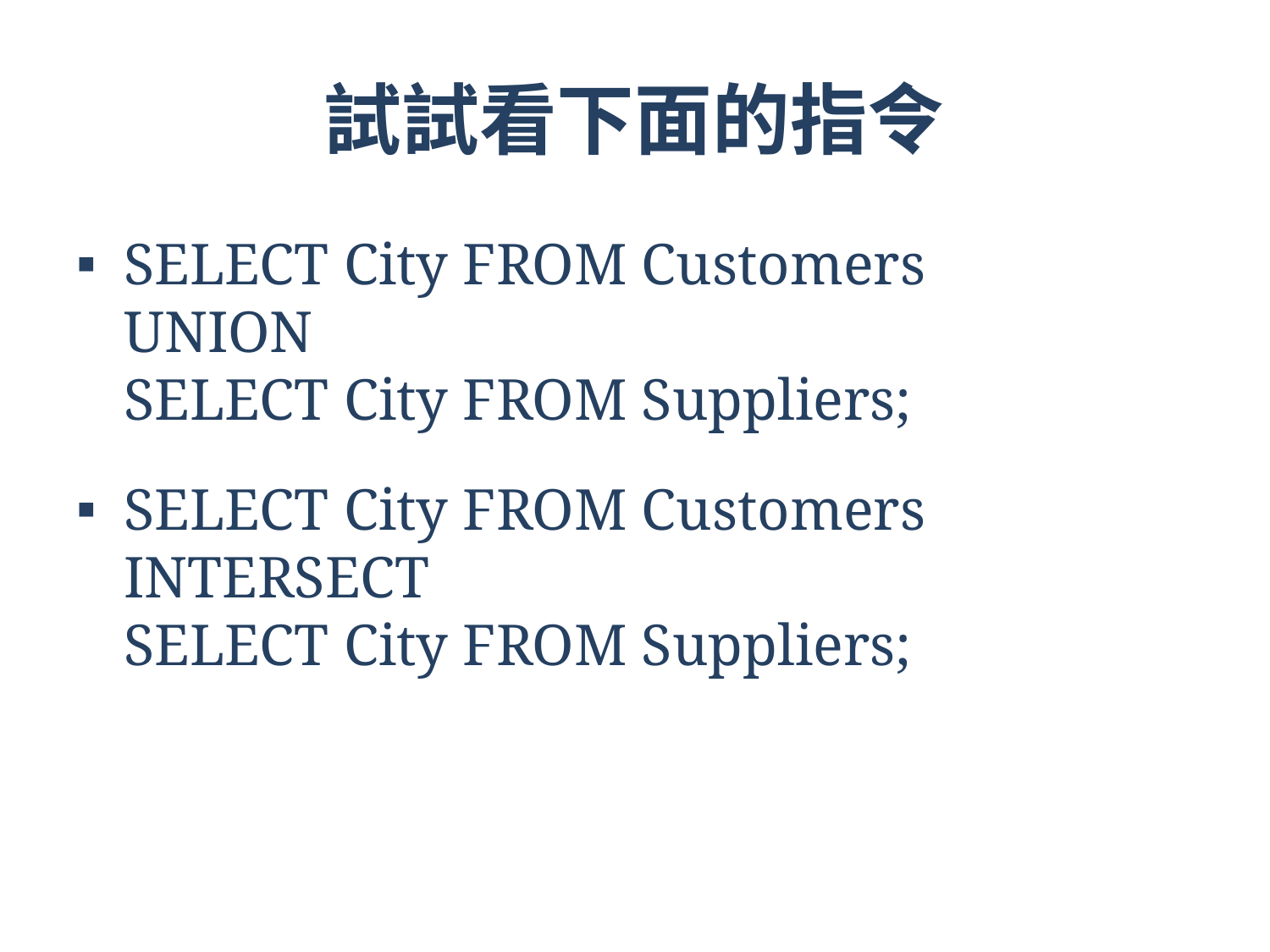

# 試試看下面的指令
SELECT City FROM Customers
UNION
SELECT City FROM Suppliers;
SELECT City FROM Customers
INTERSECT
SELECT City FROM Suppliers;